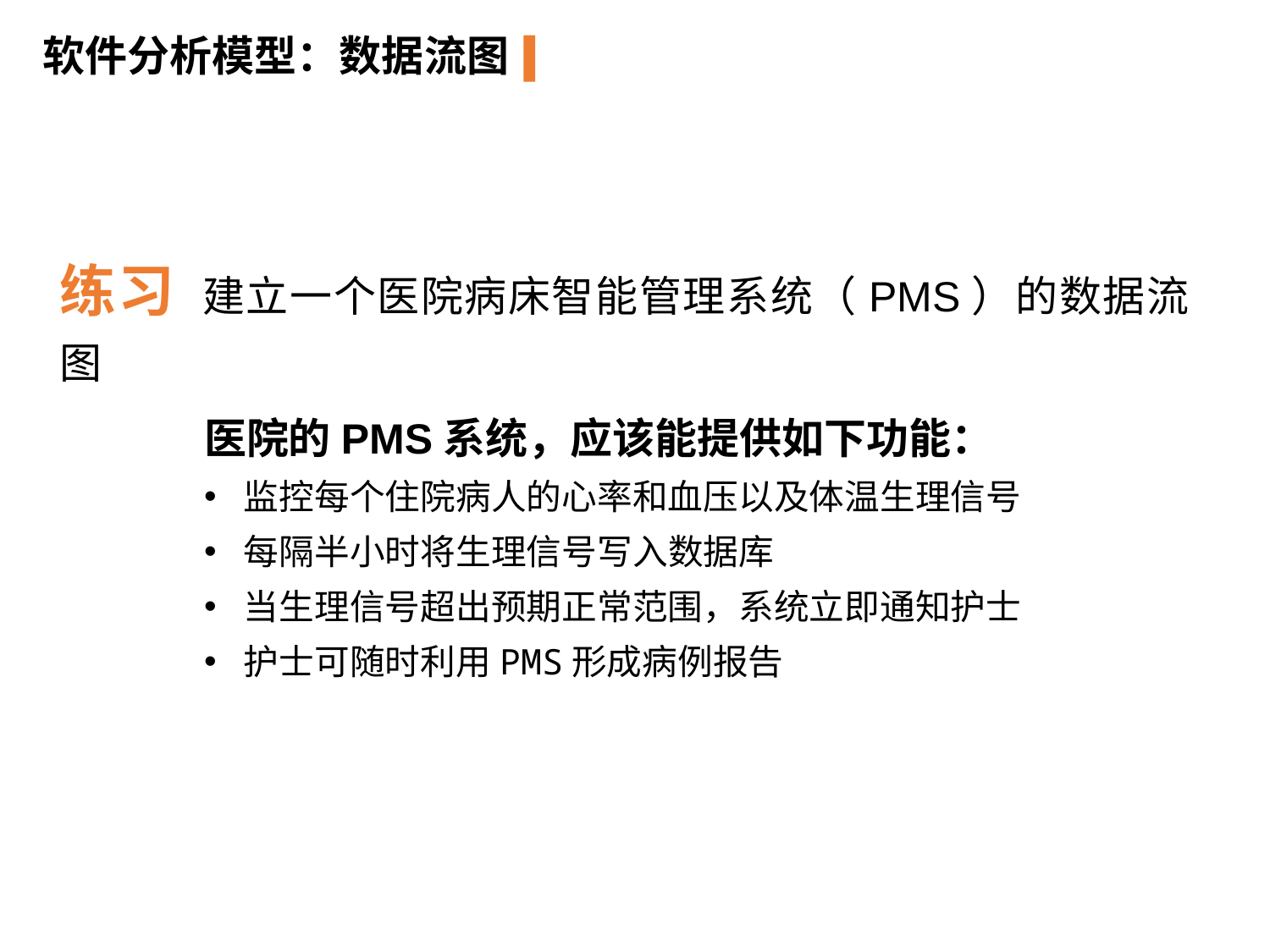

软件分析模型：数据流图

练习  建立一个医院病床智能管理系统（PMS）的数据流图
医院的PMS系统，应该能提供如下功能：
监控每个住院病人的心率和血压以及体温生理信号
每隔半小时将生理信号写入数据库
当生理信号超出预期正常范围，系统立即通知护士
护士可随时利用PMS形成病例报告